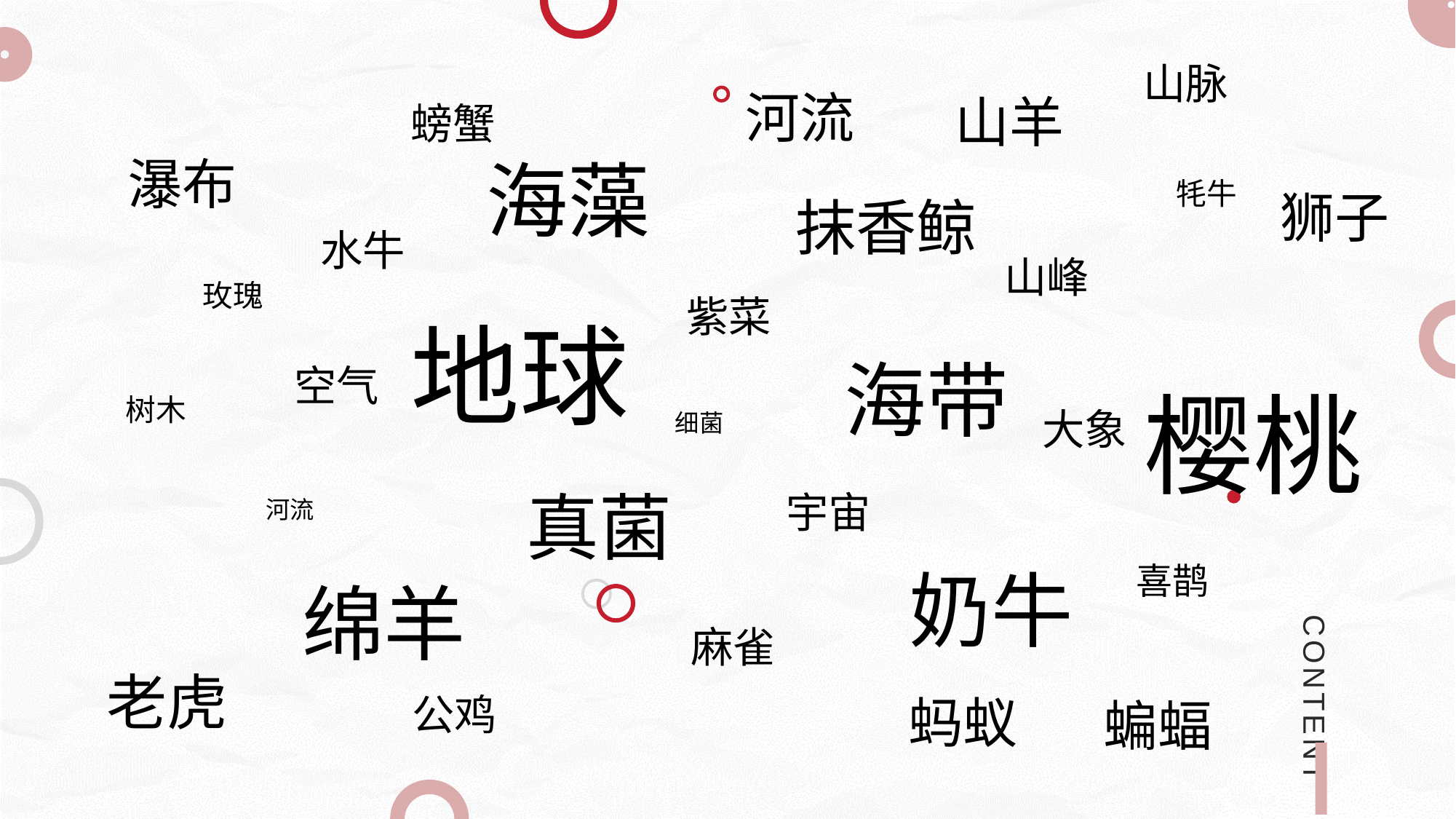

山脉
河流
山羊

螃蟹
海藻
瀑布
牦牛
狮子
抹香鲸
水牛
山峰
玫瑰
紫菜

地球
海带
空气
樱桃
树木
大象
细菌
真菌

宇宙
河流

喜鹊
奶牛
绵羊

CONTENT
麻雀
老虎
公鸡
蚂蚁
蝙蝠